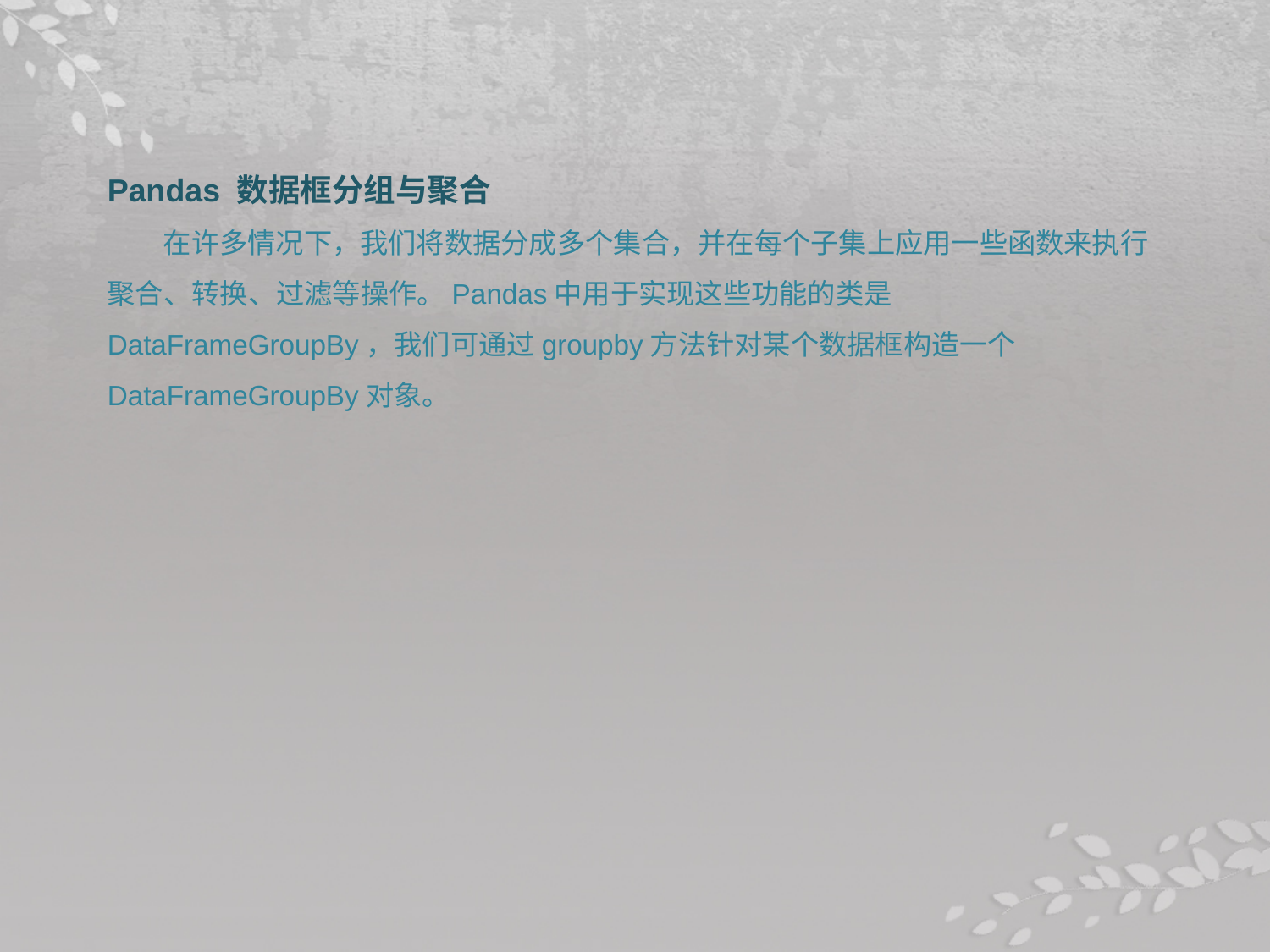

Pandas 数据框分组与聚合
在许多情况下，我们将数据分成多个集合，并在每个子集上应用一些函数来执行聚合、转换、过滤等操作。Pandas中用于实现这些功能的类是DataFrameGroupBy，我们可通过groupby方法针对某个数据框构造一个DataFrameGroupBy对象。